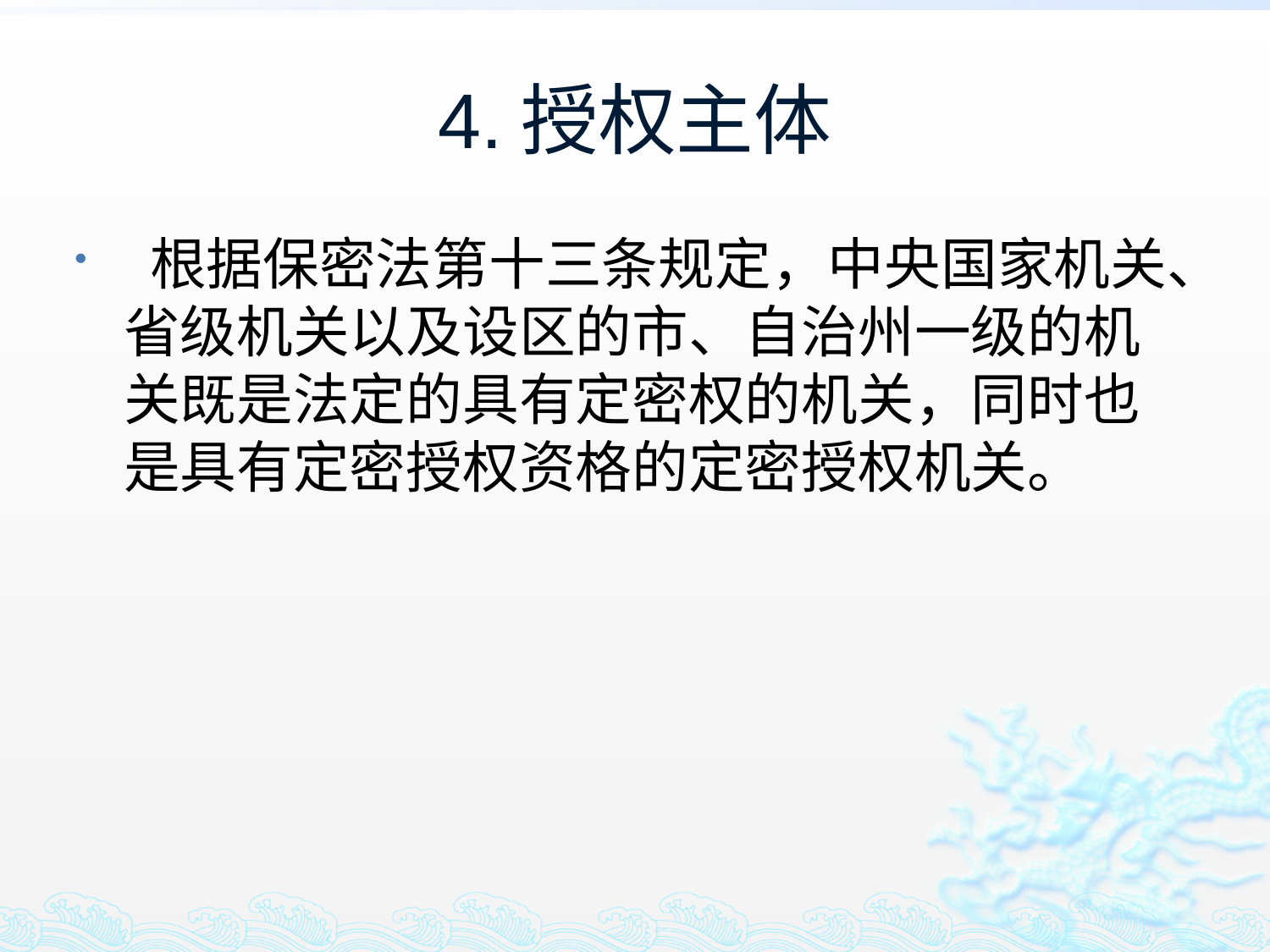

# 4.授权主体
 根据保密法第十三条规定，中央国家机关、省级机关以及设区的市、自治州一级的机关既是法定的具有定密权的机关，同时也是具有定密授权资格的定密授权机关。